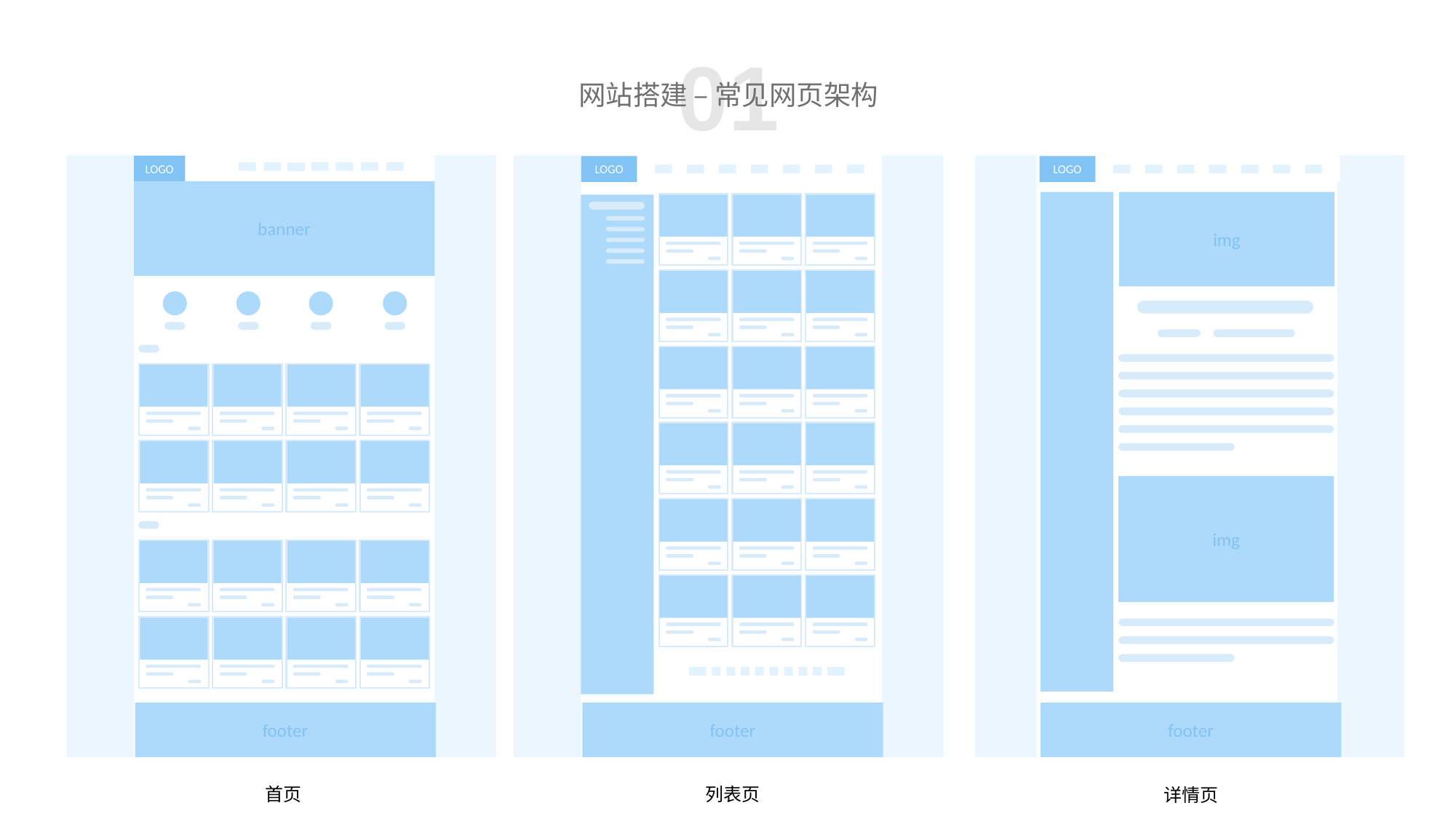

01
网站搭建 – 常见网页架构

LOGO

banner

footer

LOGO

footer

LOGO

img

img

footer
首页
列表页
详情页